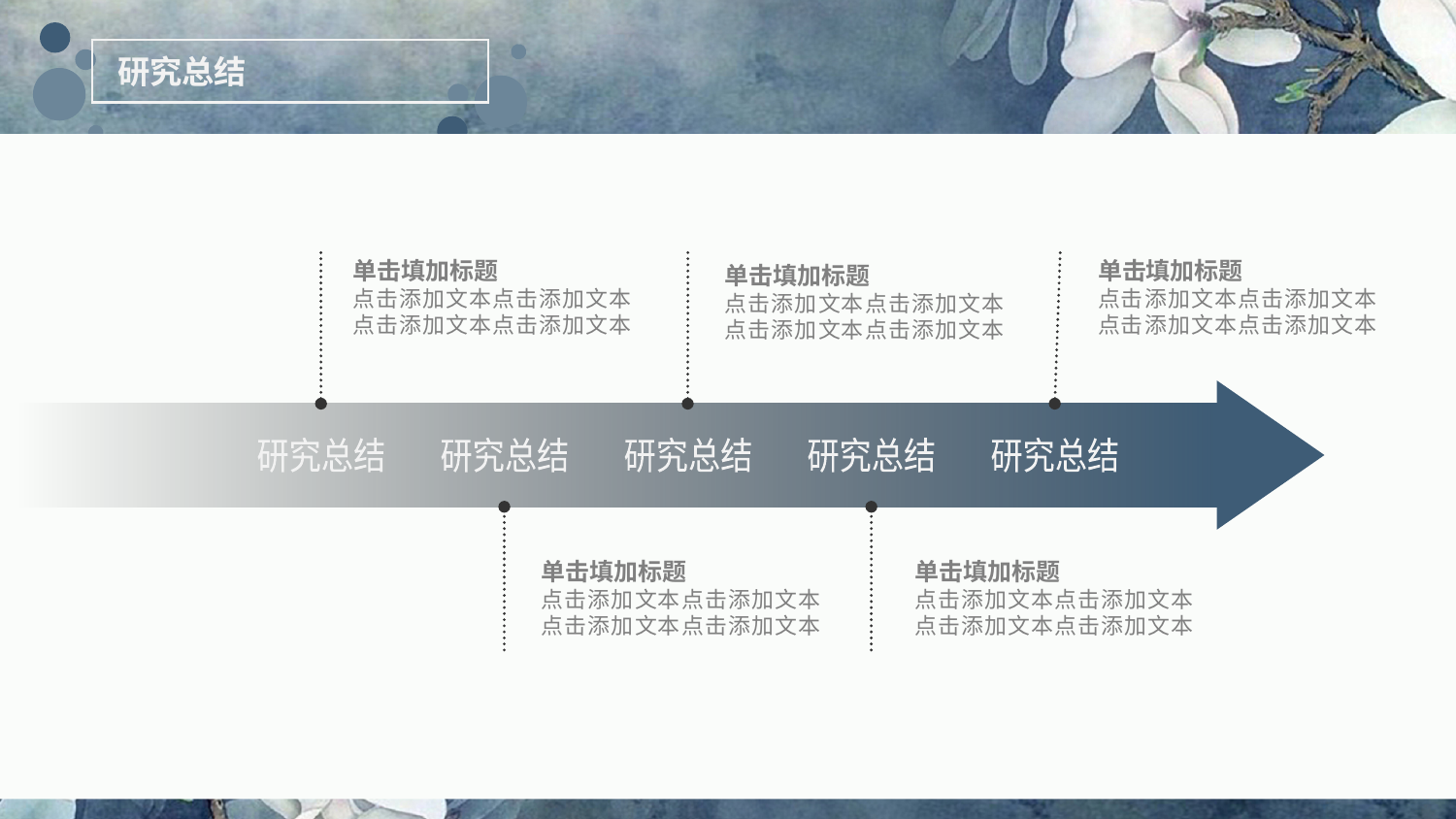

# 研究总结

单击填加标题
点击添加文本点击添加文本
点击添加文本点击添加文本

单击填加标题
点击添加文本点击添加文本
点击添加文本点击添加文本
单击填加标题
点击添加文本点击添加文本
点击添加文本点击添加文本

研究总结
研究总结
研究总结
研究总结
研究总结

单击填加标题
点击添加文本点击添加文本
点击添加文本点击添加文本
单击填加标题
点击添加文本点击添加文本
点击添加文本点击添加文本